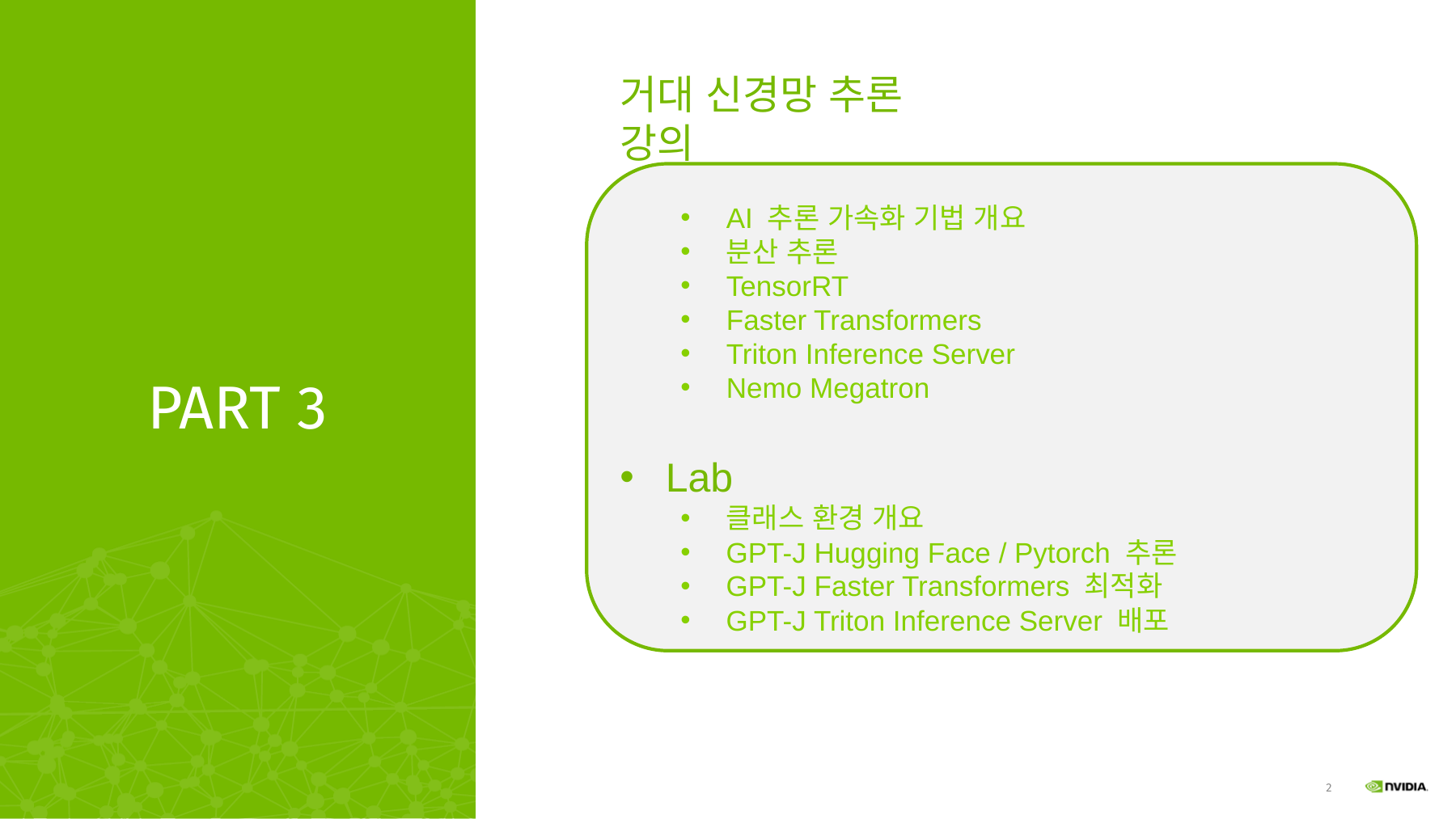

거대 신경망 추론
강의

AI 추론 가속화 기법 개요
분산 추론
TensorRT
Faster Transformers
Triton Inference Server
Nemo Megatron

Lab
클래스 환경 개요
GPT-J Hugging Face / Pytorch 추론
GPT-J Faster Transformers 최적화
GPT-J Triton Inference Server 배포

# PART 3